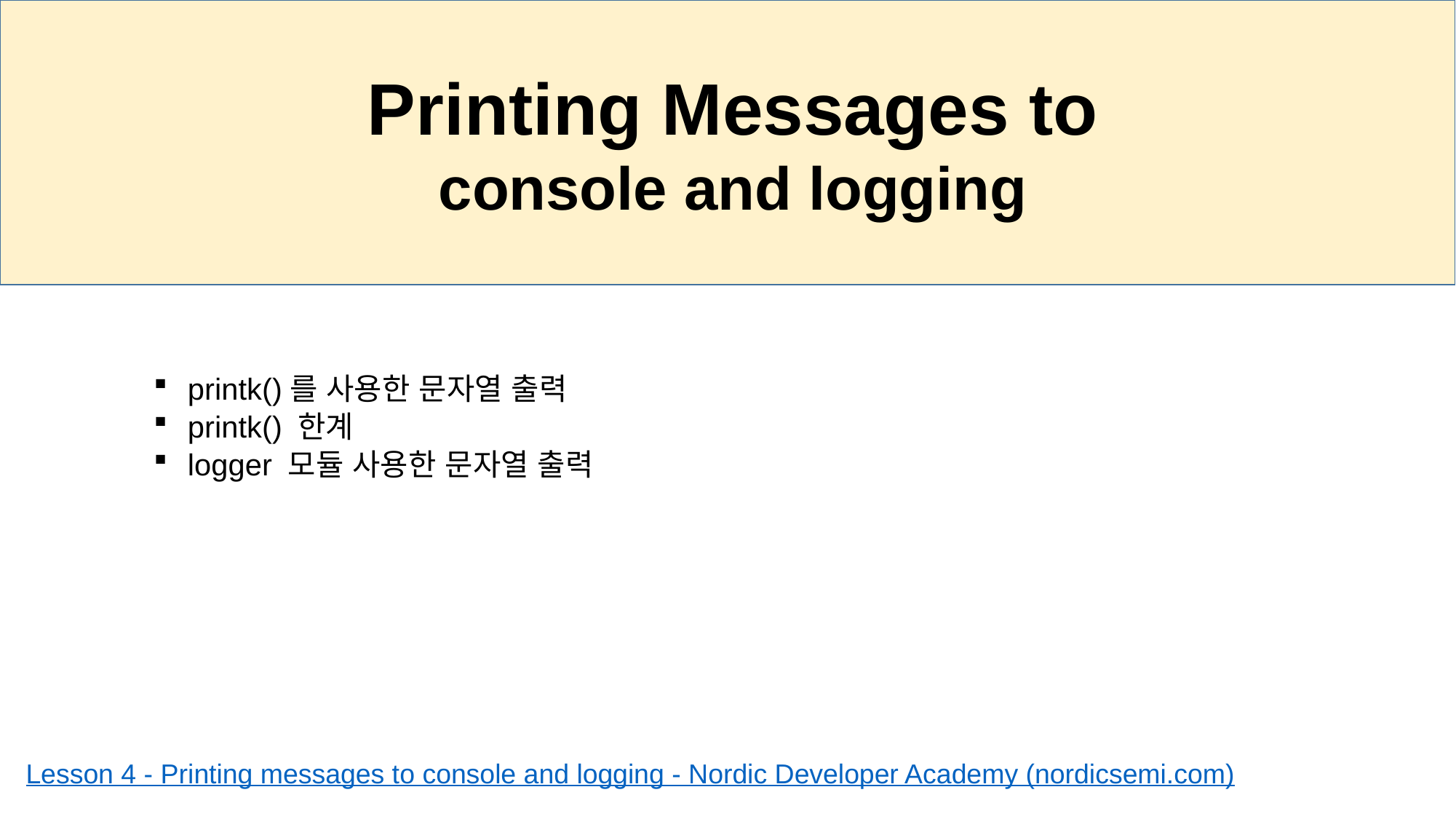

Printing Messages to
console and logging
printk()를 사용한 문자열 출력
printk() 한계
logger 모듈 사용한 문자열 출력
Lesson 4 - Printing messages to console and logging - Nordic Developer Academy (nordicsemi.com)